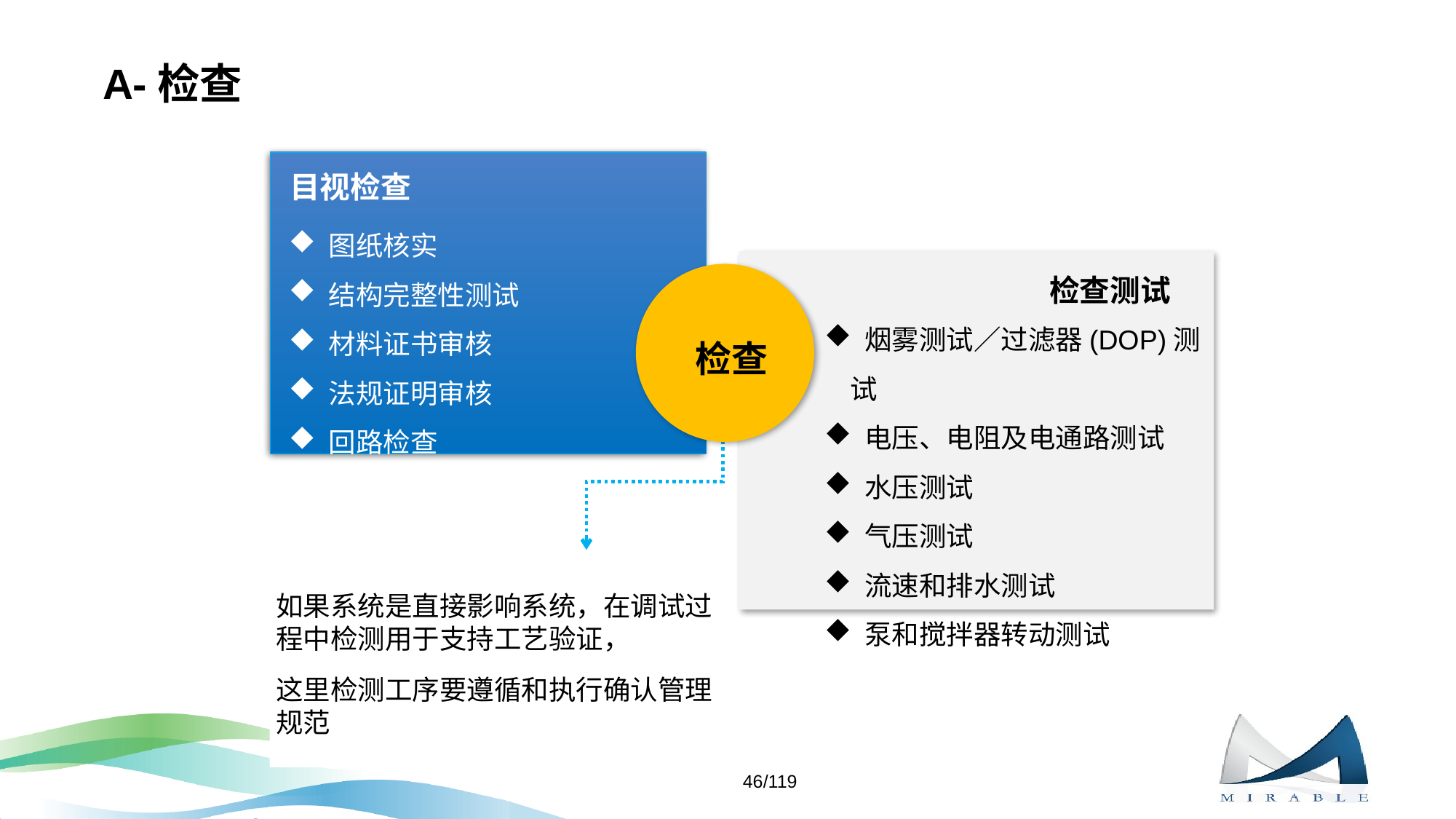

# A-检查

目视检查
 图纸核实
 结构完整性测试
 材料证书审核
 法规证明审核
 回路检查

检查测试
 烟雾测试／过滤器(DOP)测试
 电压、电阻及电通路测试
 水压测试
 气压测试
 流速和排水测试
 泵和搅拌器转动测试
检查

如果系统是直接影响系统，在调试过程中检测用于支持工艺验证，
这里检测工序要遵循和执行确认管理规范
46/119